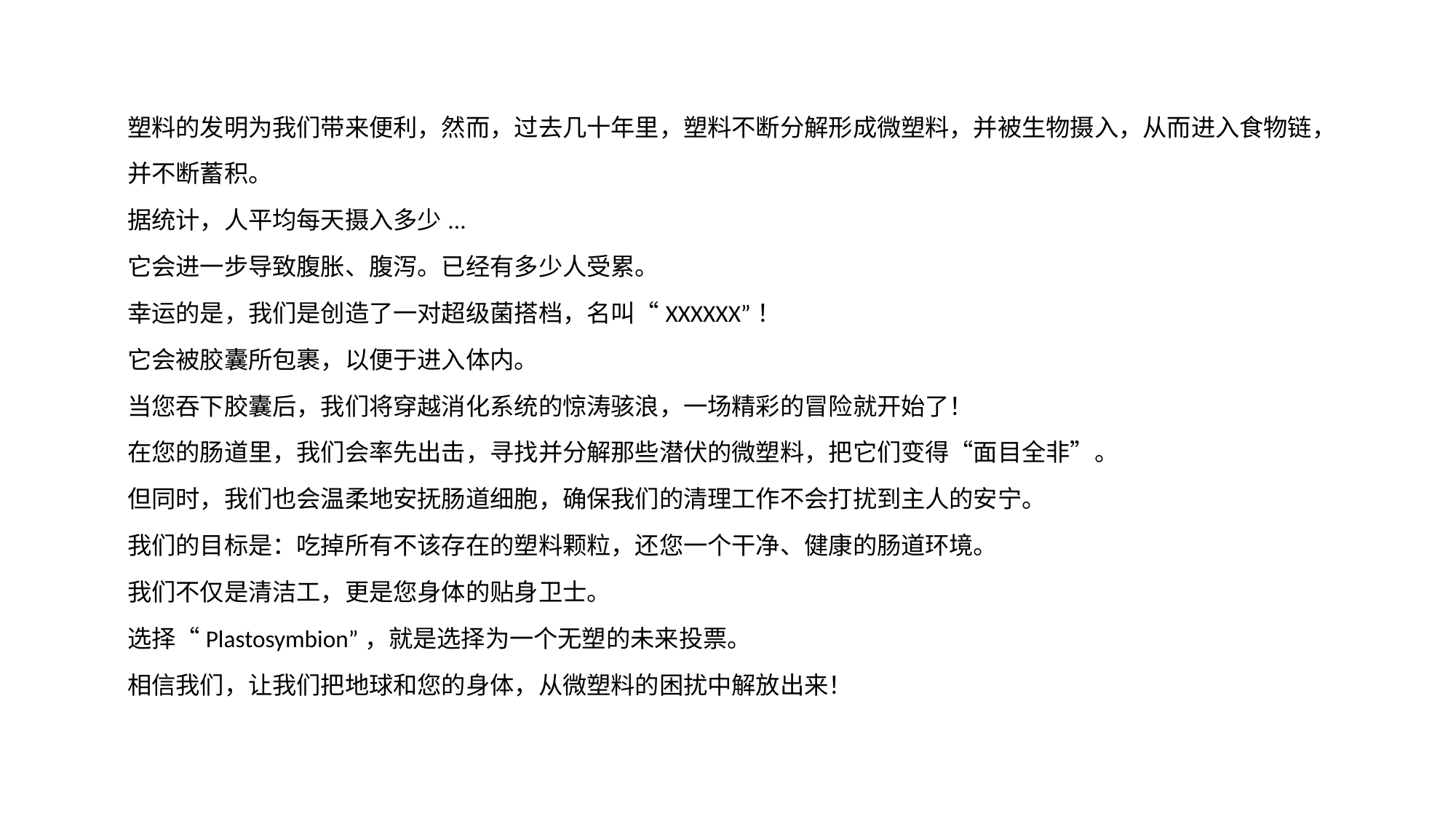

# 塑料的发明为我们带来便利，然而，过去几十年里，塑料不断分解形成微塑料，并被生物摄入，从而进入食物链，并不断蓄积。 据统计，人平均每天摄入多少... 它会进一步导致腹胀、腹泻。已经有多少人受累。 幸运的是，我们是创造了一对超级菌搭档，名叫“XXXXXX”！ 它会被胶囊所包裹，以便于进入体内。 当您吞下胶囊后，我们将穿越消化系统的惊涛骇浪，一场精彩的冒险就开始了！ 在您的肠道里，我们会率先出击，寻找并分解那些潜伏的微塑料，把它们变得“面目全非”。 但同时，我们也会温柔地安抚肠道细胞，确保我们的清理工作不会打扰到主人的安宁。 我们的目标是：吃掉所有不该存在的塑料颗粒，还您一个干净、健康的肠道环境。 我们不仅是清洁工，更是您身体的贴身卫士。 选择“Plastosymbion”，就是选择为一个无塑的未来投票。 相信我们，让我们把地球和您的身体，从微塑料的困扰中解放出来！